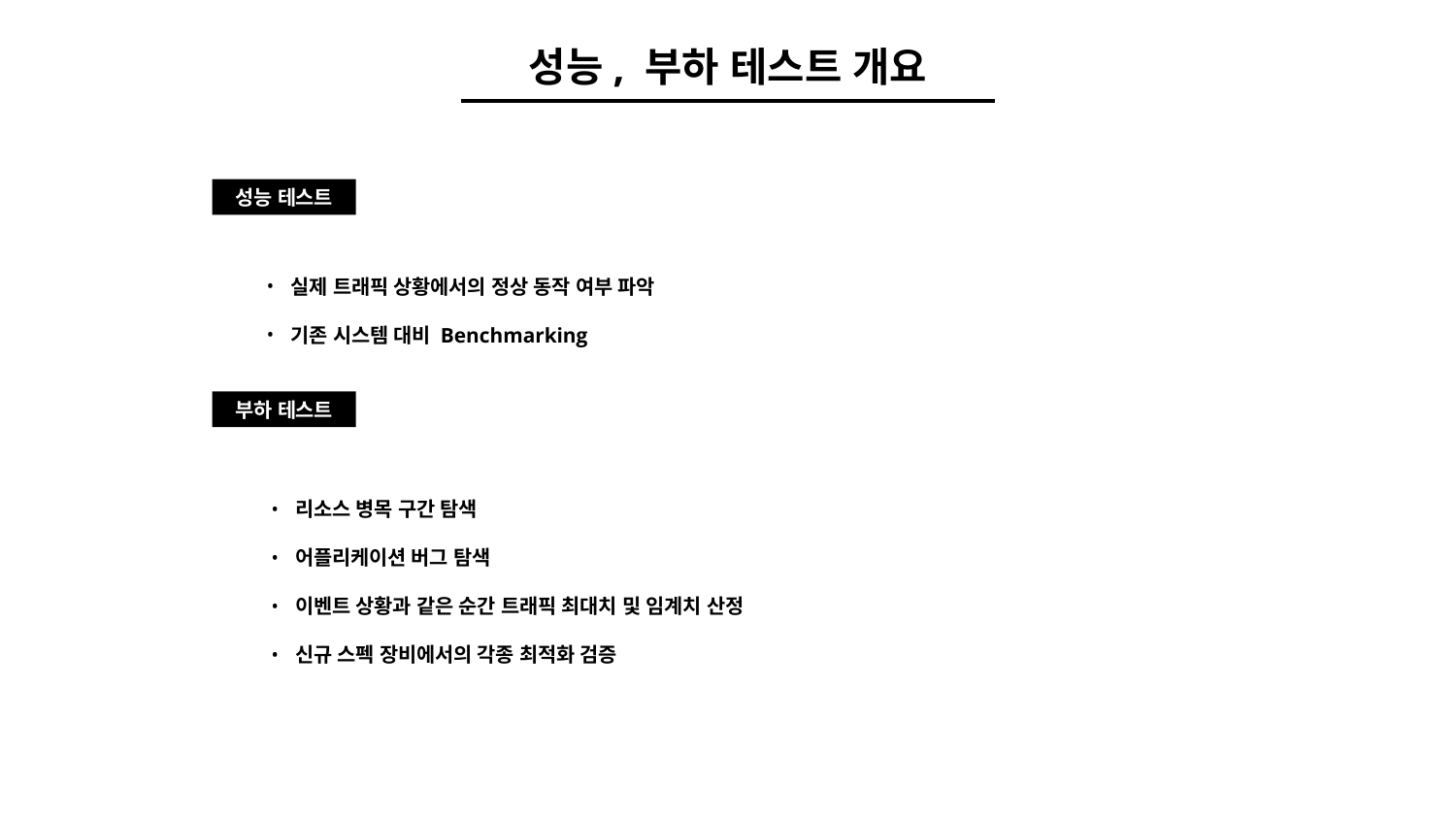

성능, 부하 테스트 개요
성능 테스트
실제 트래픽 상황에서의 정상 동작 여부 파악
기존 시스템 대비 Benchmarking
부하 테스트
리소스 병목 구간 탐색
어플리케이션 버그 탐색
이벤트 상황과 같은 순간 트래픽 최대치 및 임계치 산정
신규 스펙 장비에서의 각종 최적화 검증